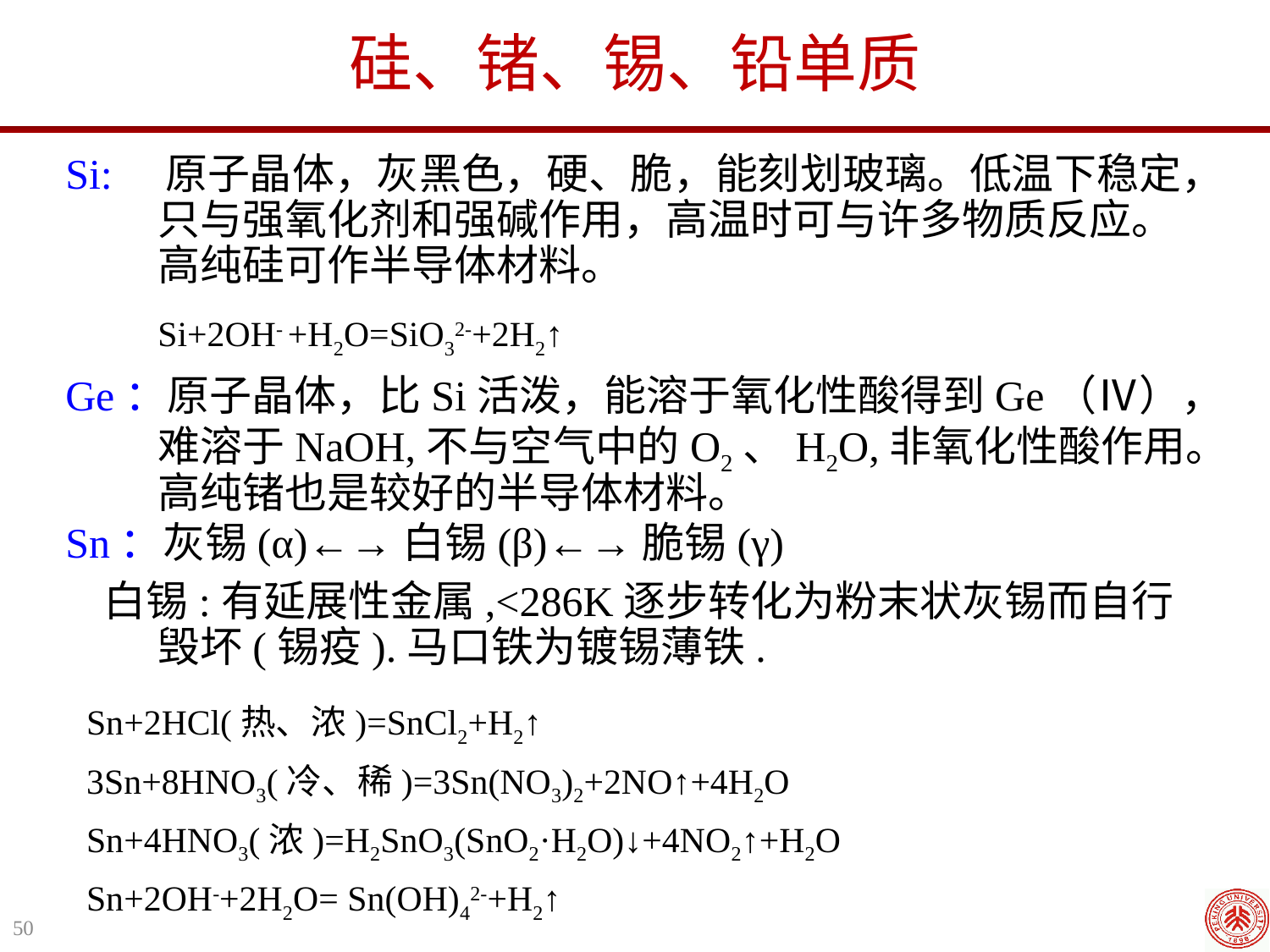

硅、锗、锡、铅单质

Si:    原子晶体，灰黑色，硬、脆，能刻划玻璃。低温下稳定，只与强氧化剂和强碱作用，高温时可与许多物质反应。高纯硅可作半导体材料。
	Si+2OH- +H2O=SiO32-+2H2↑
Ge：原子晶体，比Si活泼，能溶于氧化性酸得到Ge（Ⅳ），难溶于NaOH,不与空气中的O2、H2O,非氧化性酸作用。高纯锗也是较好的半导体材料。
Sn：灰锡(α)←→白锡(β)←→脆锡(γ)
   白锡:有延展性金属,<286K逐步转化为粉末状灰锡而自行毁坏(锡疫).马口铁为镀锡薄铁.

 Sn+2HCl(热、浓)=SnCl2+H2↑
 3Sn+8HNO3(冷、稀)=3Sn(NO3)2+2NO↑+4H2O
 Sn+4HNO3(浓)=H2SnO3(SnO2·H2O)↓+4NO2↑+H2O
 Sn+2OH-+2H2O= Sn(OH)42-+H2↑
50